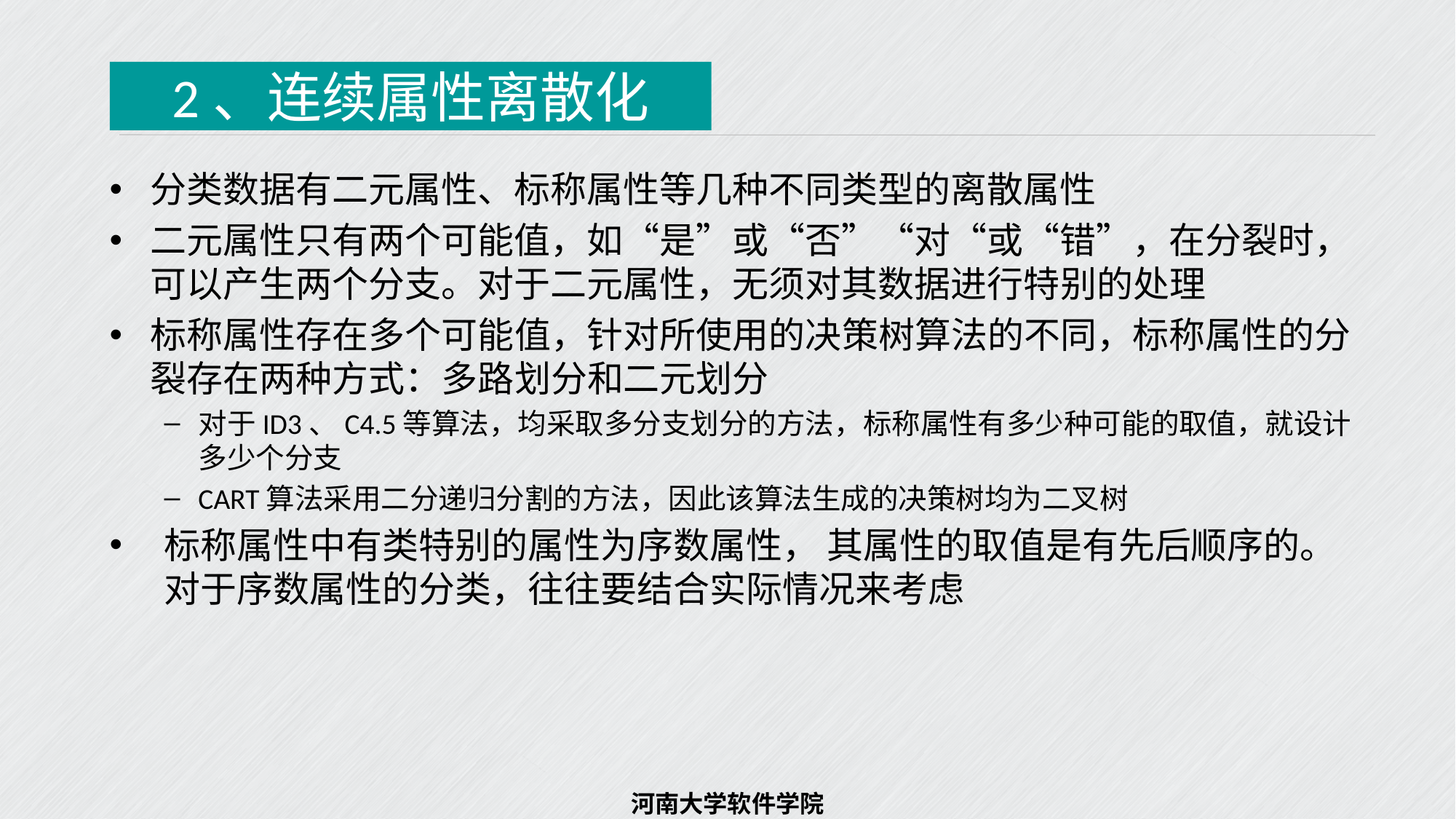

2、连续属性离散化
议程

分类数据有二元属性、标称属性等几种不同类型的离散属性
二元属性只有两个可能值，如“是”或“否”“对“或“错”，在分裂时，可以产生两个分支。对于二元属性，无须对其数据进行特别的处理
标称属性存在多个可能值，针对所使用的决策树算法的不同，标称属性的分裂存在两种方式：多路划分和二元划分
对于ID3、C4.5等算法，均采取多分支划分的方法，标称属性有多少种可能的取值，就设计多少个分支
CART算法采用二分递归分割的方法，因此该算法生成的决策树均为二叉树
标称属性中有类特别的属性为序数属性， 其属性的取值是有先后顺序的。对于序数属性的分类，往往要结合实际情况来考虑